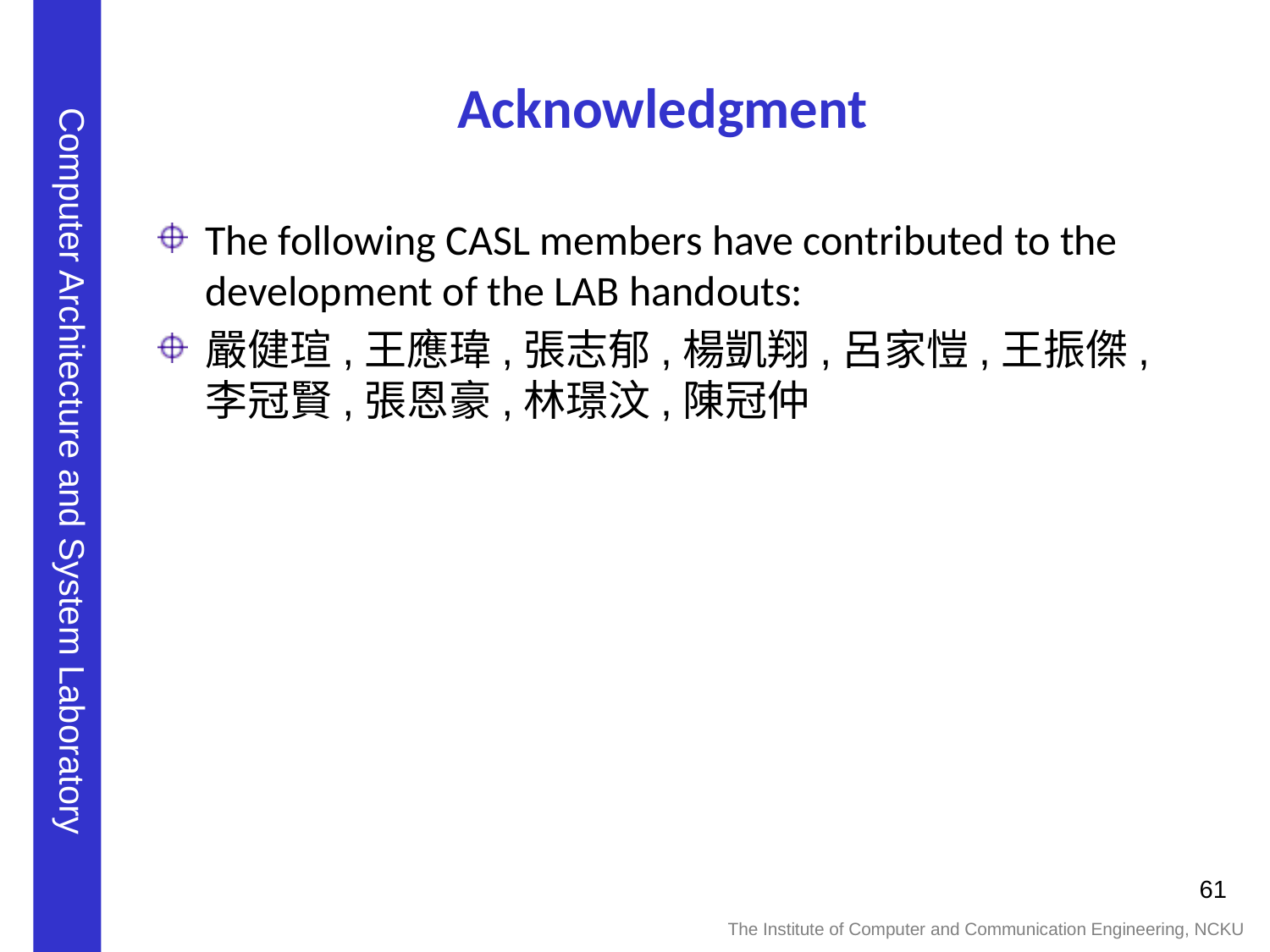

# Acknowledgment
The following CASL members have contributed to the development of the LAB handouts:
嚴健瑄,王應瑋,張志郁,楊凱翔,呂家愷,王振傑,李冠賢,張恩豪,林璟汶,陳冠仲
61